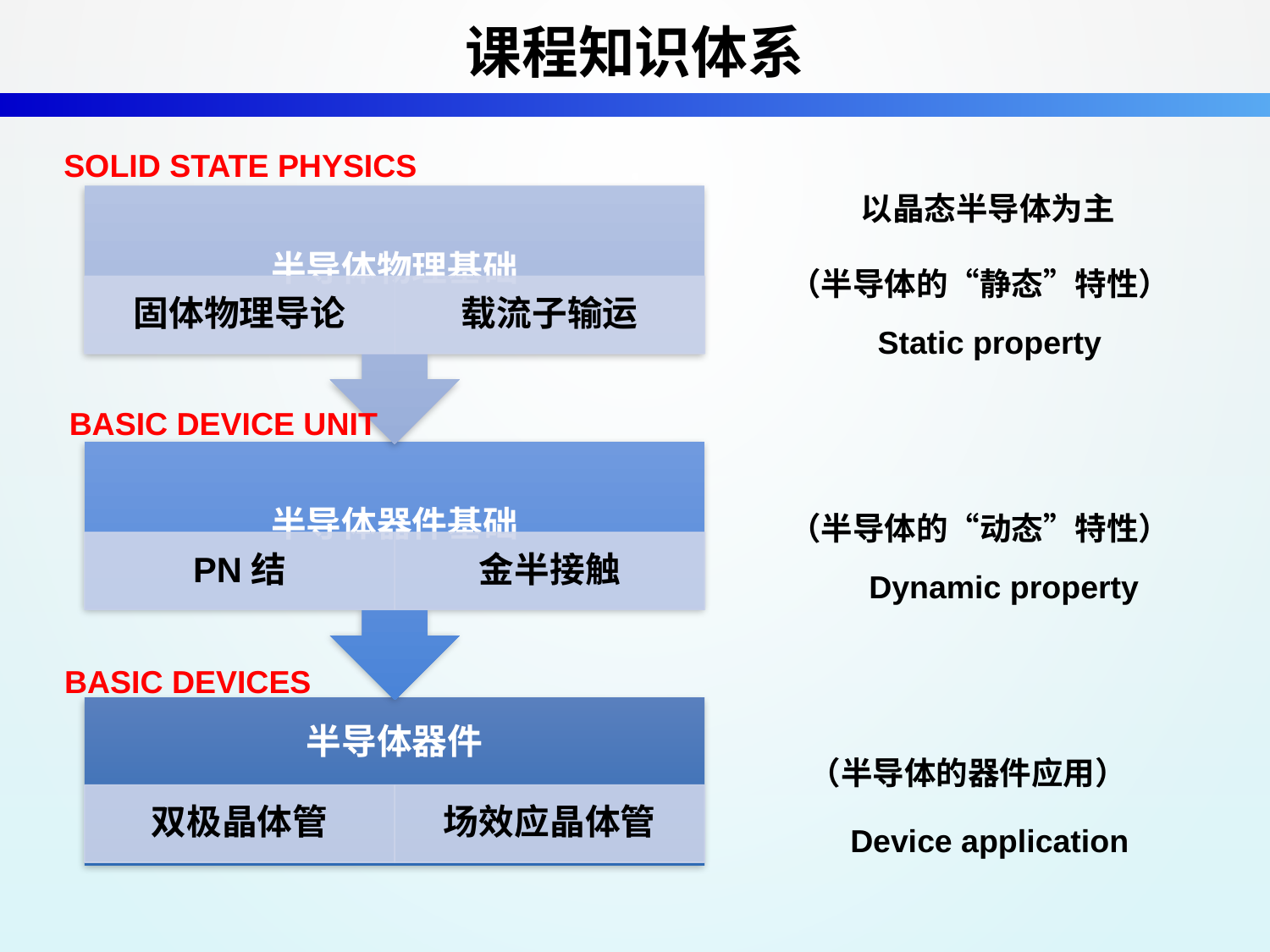

课程知识体系
SOLID STATE PHYSICS
以晶态半导体为主
半导体器件
双极晶体管
场效应晶体管
半导体器件基础
PN结
金半接触
半导体物理基础
固体物理导论
载流子输运
（半导体的“静态”特性）

Static property
BASIC DEVICE UNIT
（半导体的“动态”特性）
Dynamic property
BASIC DEVICES
（半导体的器件应用）
Device application